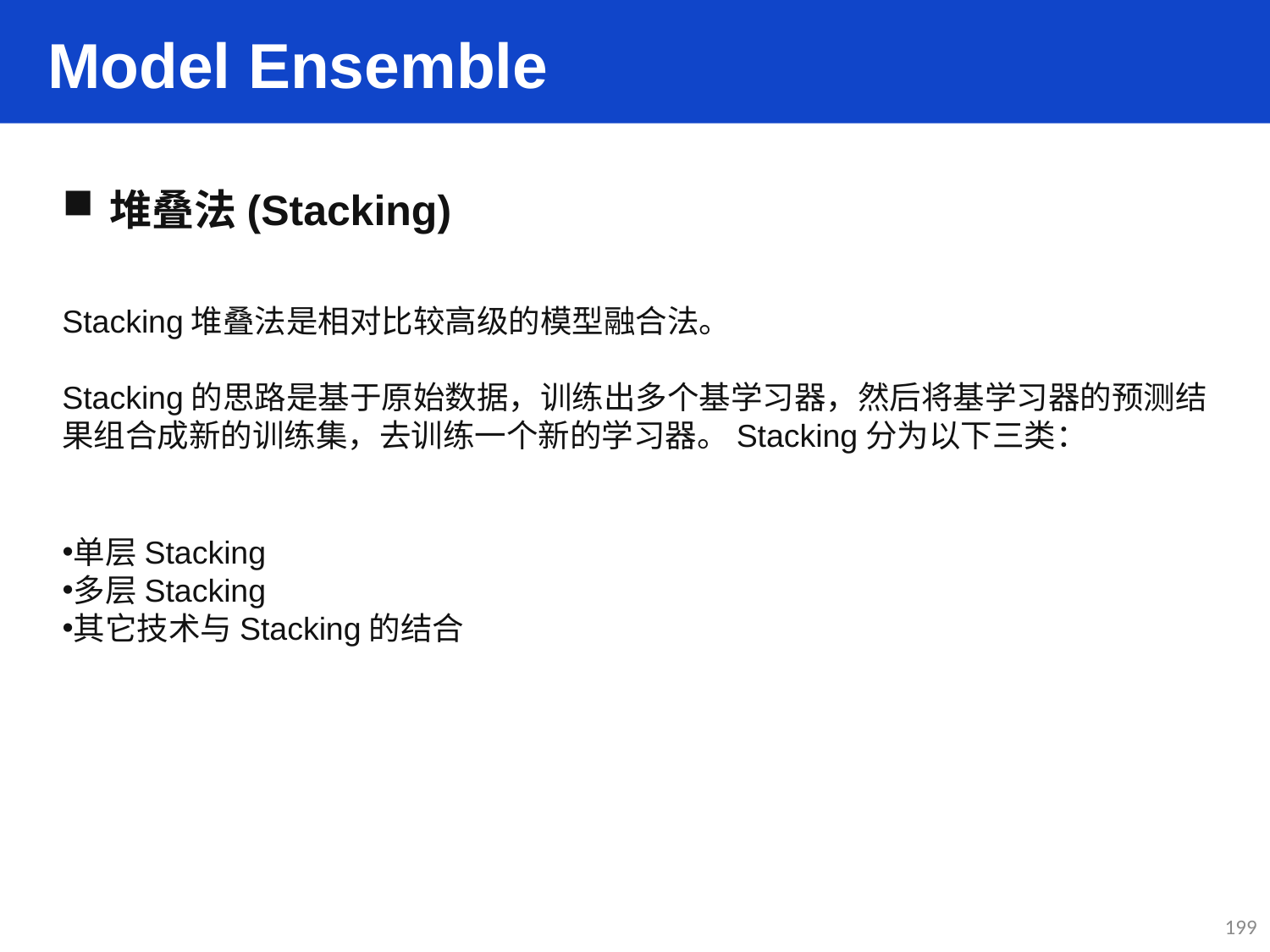

Model Ensemble

堆叠法(Stacking)

Stacking堆叠法是相对比较高级的模型融合法。

Stacking的思路是基于原始数据，训练出多个基学习器，然后将基学习器的预测结果组合成新的训练集，去训练一个新的学习器。Stacking分为以下三类：
单层Stacking
多层Stacking
其它技术与Stacking的结合

199